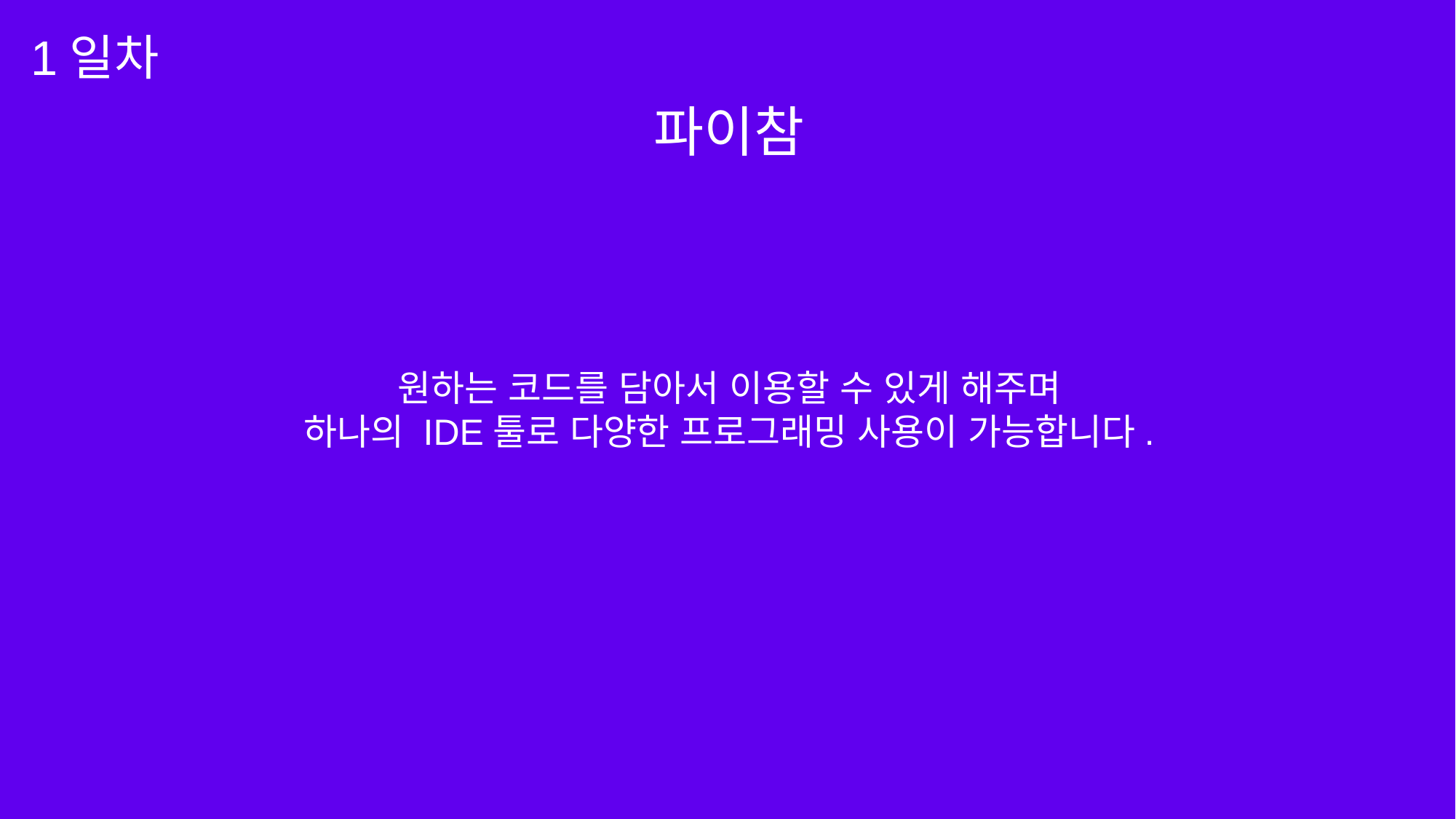

1일차
파이참
원하는 코드를 담아서 이용할 수 있게 해주며
하나의 IDE툴로 다양한 프로그래밍 사용이 가능합니다.